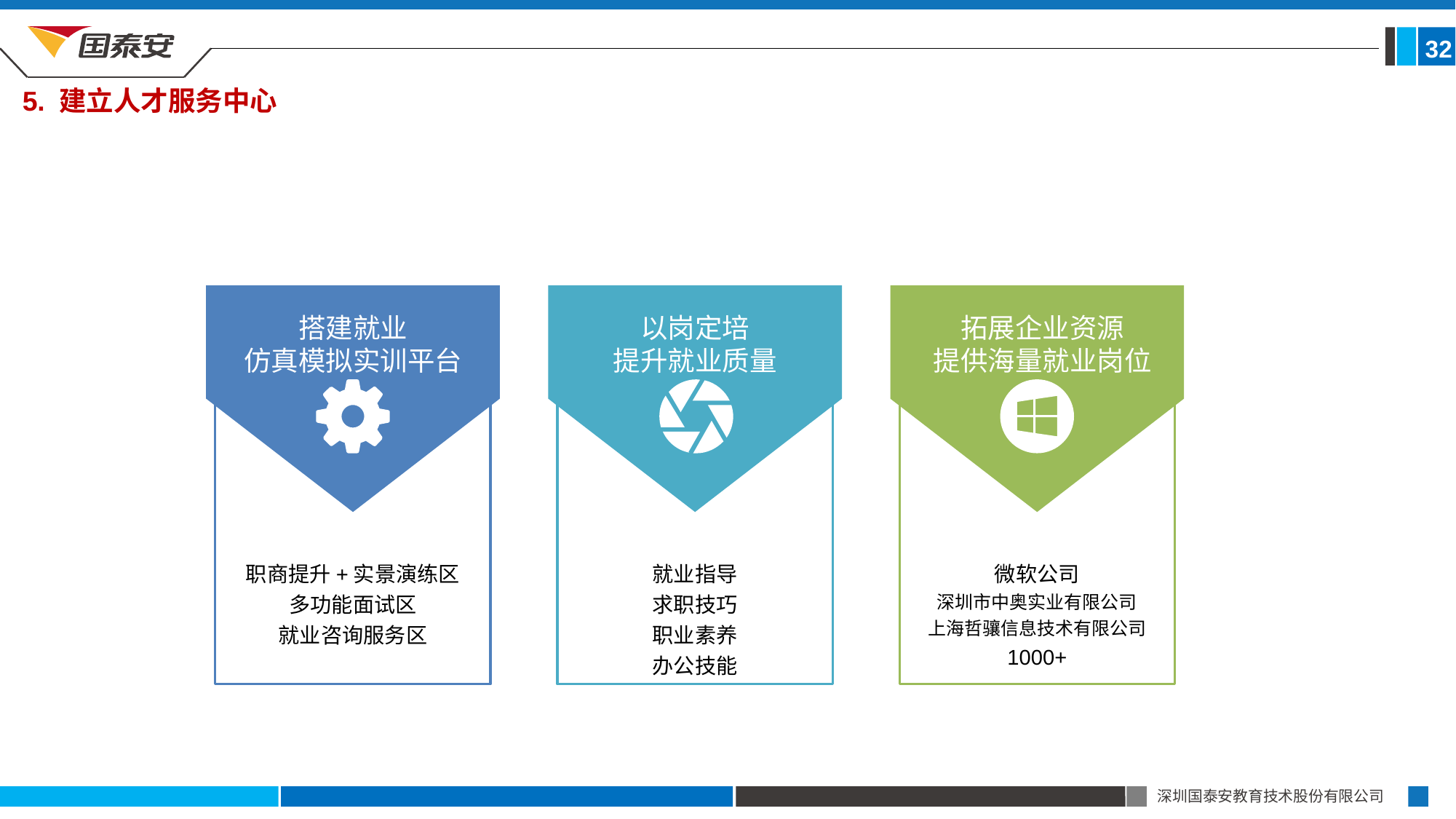

32
5. 建立人才服务中心
搭建就业
仿真模拟实训平台
以岗定培
提升就业质量
拓展企业资源
提供海量就业岗位
职商提升+实景演练区
多功能面试区
就业咨询服务区
就业指导
求职技巧
职业素养
办公技能
微软公司
深圳市中奥实业有限公司
上海哲骧信息技术有限公司
1000+